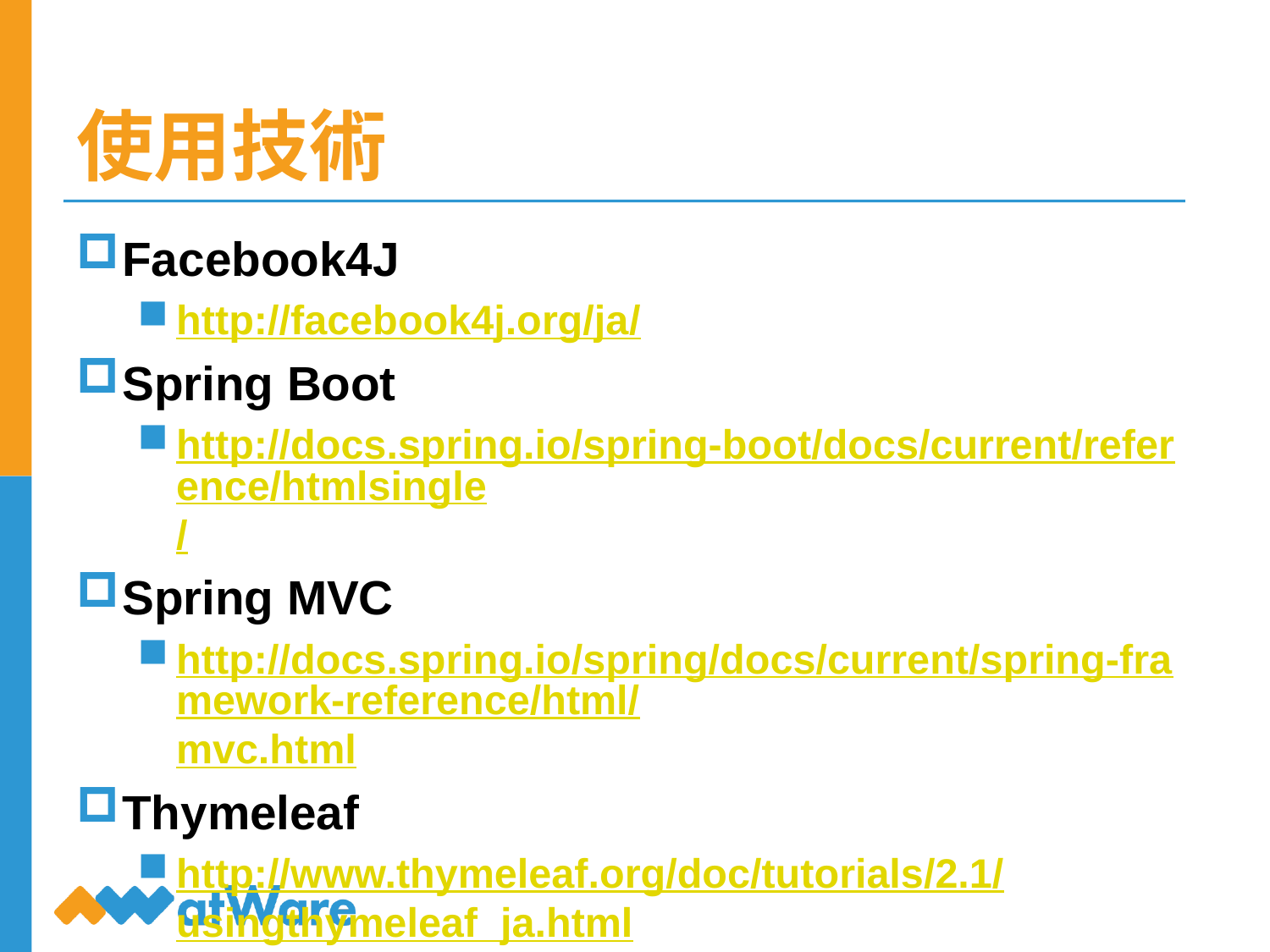

# 使用技術
Facebook4J
http://facebook4j.org/ja/
Spring Boot
http://docs.spring.io/spring-boot/docs/current/reference/htmlsingle/
Spring MVC
http://docs.spring.io/spring/docs/current/spring-framework-reference/html/mvc.html
Thymeleaf
http://www.thymeleaf.org/doc/tutorials/2.1/usingthymeleaf_ja.html